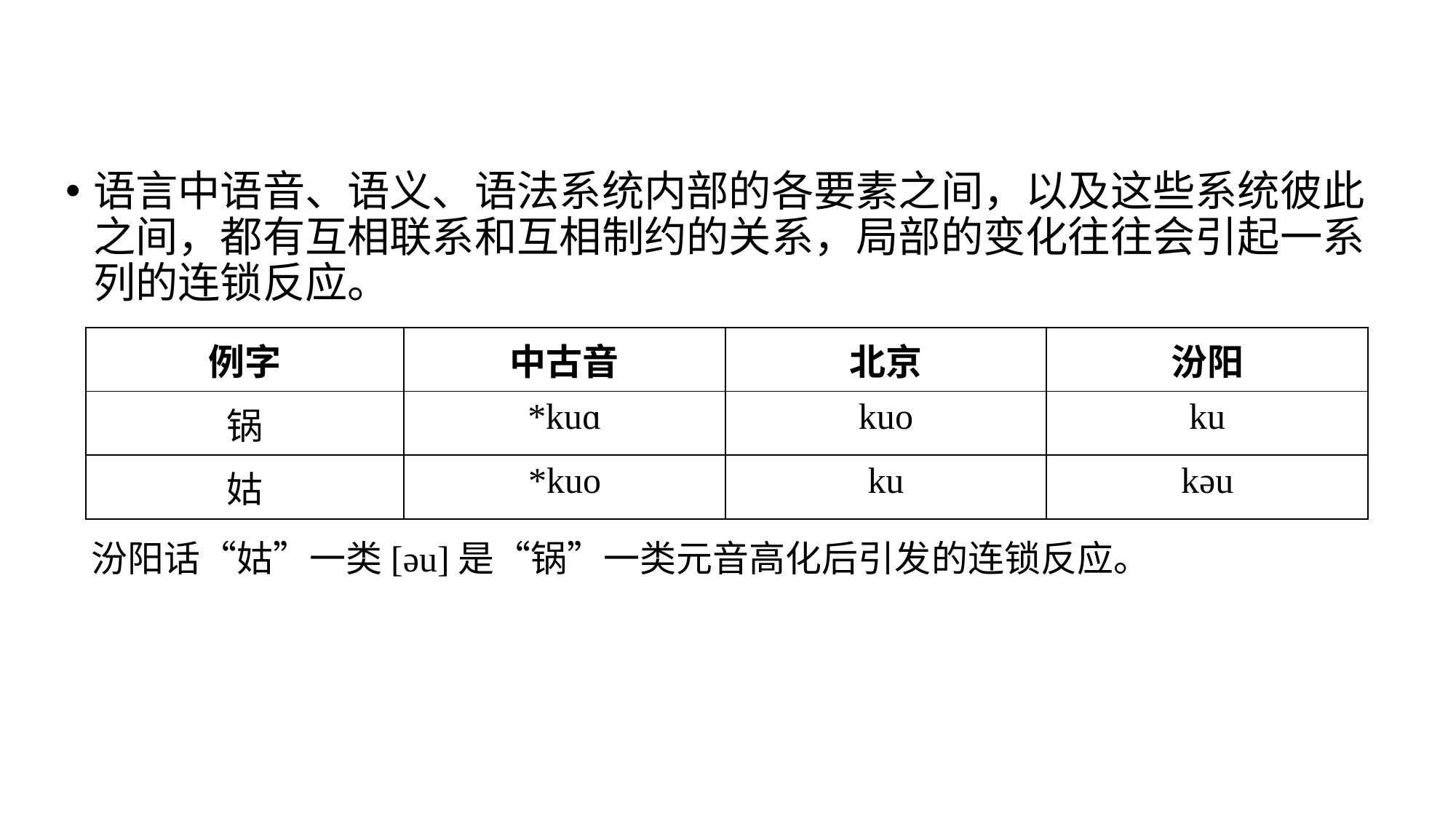

语言中语音、语义、语法系统内部的各要素之间，以及这些系统彼此之间，都有互相联系和互相制约的关系，局部的变化往往会引起一系列的连锁反应。

  汾阳话“姑”一类[əu]是“锅”一类元音高化后引发的连锁反应。
| 例字 | 中古音 | 北京 | 汾阳 |
| --- | --- | --- | --- |
| 锅 | \*kuɑ | kuo | ku |
| 姑 | \*kuo | ku | kəu |